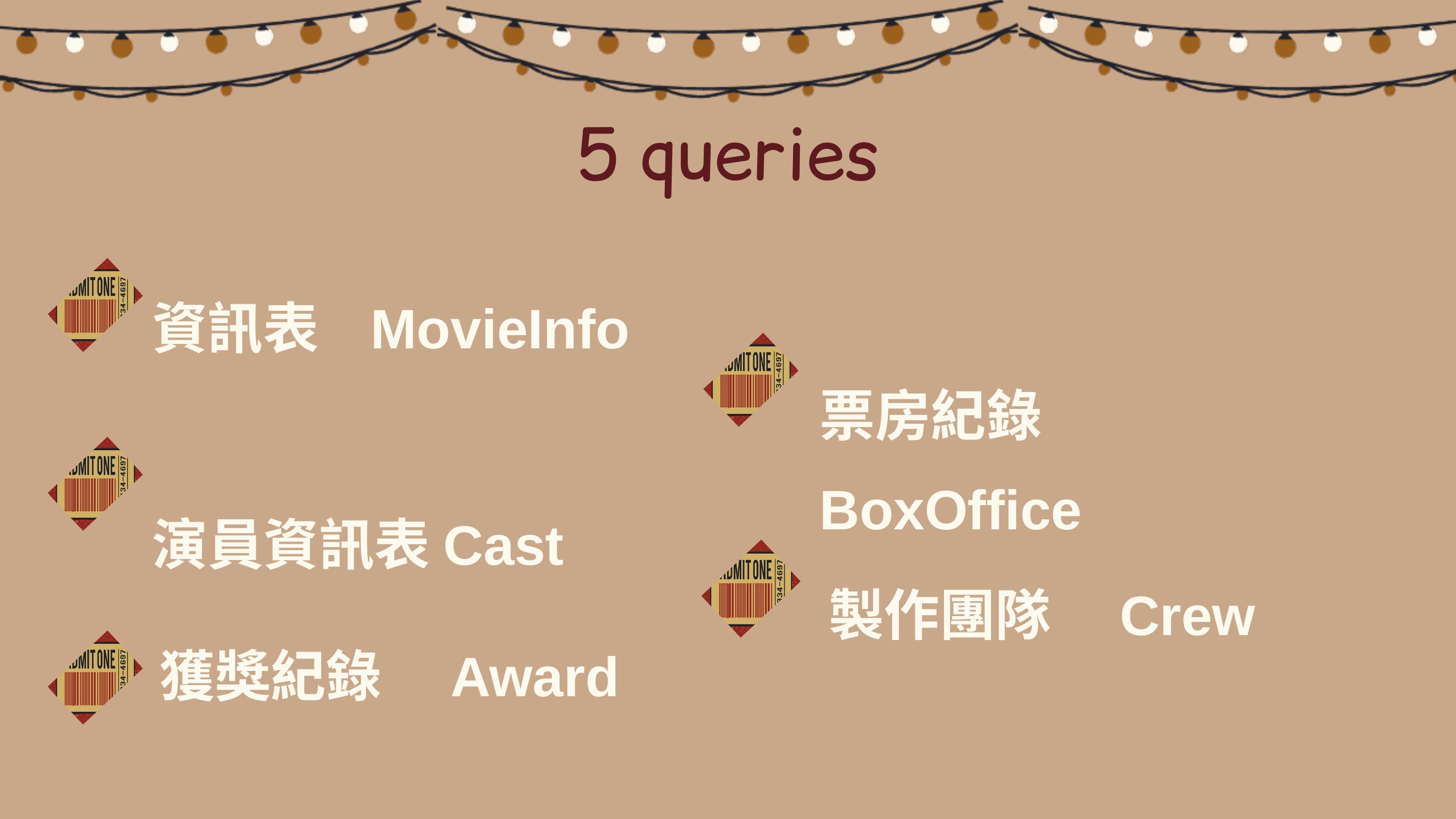

5 queries
資訊表	MovieInfo

票房紀錄	BoxOffice

演員資訊表	Cast

製作團隊	Crew

獲獎紀錄	Award